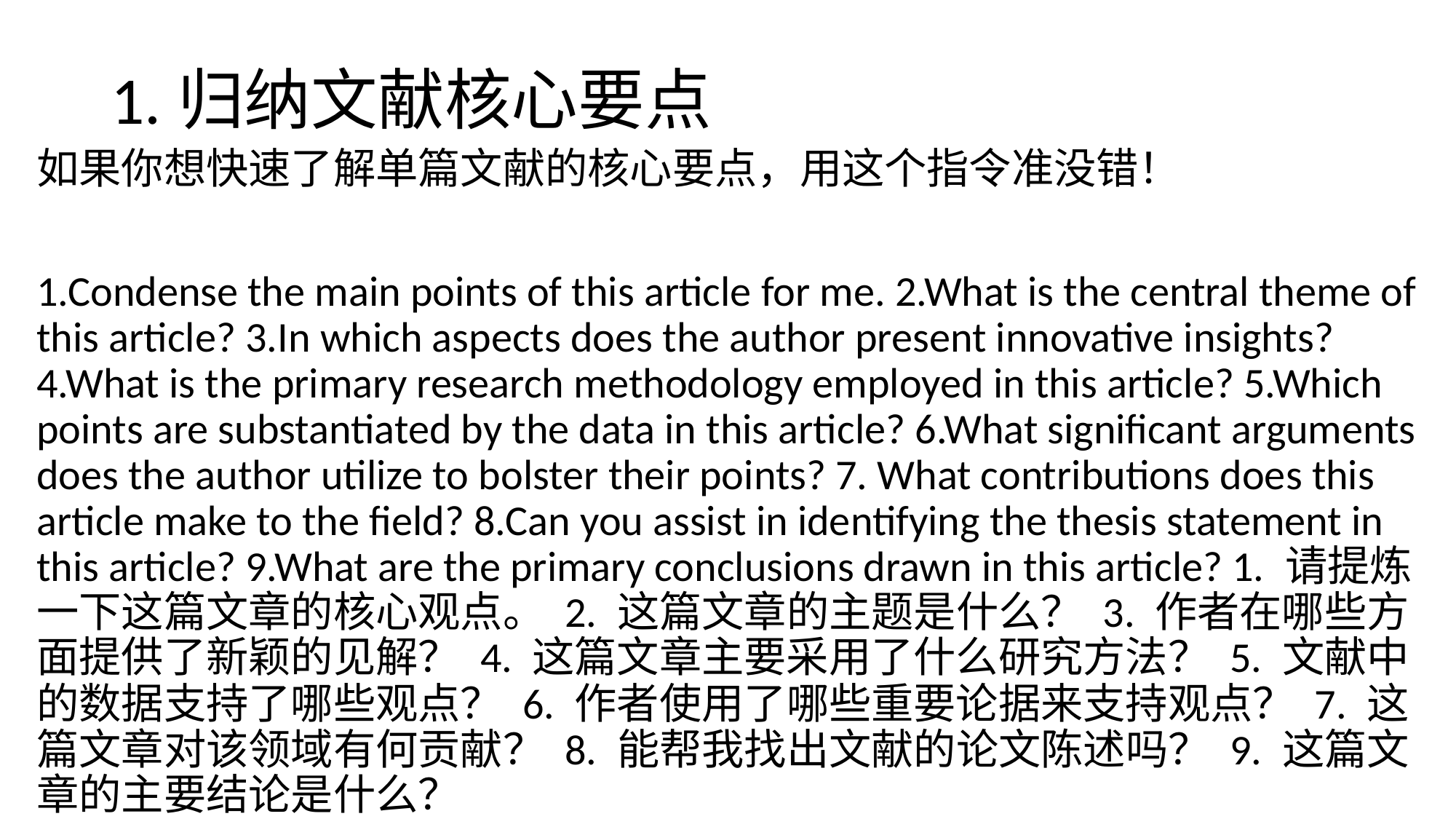

# 1.归纳文献核心要点
如果你想快速了解单篇文献的核心要点，用这个指令准没错！

1.Condense the main points of this article for me. 2.What is the central theme of this article? 3.In which aspects does the author present innovative insights? 4.What is the primary research methodology employed in this article? 5.Which points are substantiated by the data in this article? 6.What significant arguments does the author utilize to bolster their points? 7. What contributions does this article make to the field? 8.Can you assist in identifying the thesis statement in this article? 9.What are the primary conclusions drawn in this article? 1. 请提炼一下这篇文章的核心观点。 2. 这篇文章的主题是什么？ 3. 作者在哪些方面提供了新颖的见解？ 4. 这篇文章主要采用了什么研究方法？ 5. 文献中的数据支持了哪些观点？ 6. 作者使用了哪些重要论据来支持观点？ 7. 这篇文章对该领域有何贡献？ 8. 能帮我找出文献的论文陈述吗？ 9. 这篇文章的主要结论是什么？